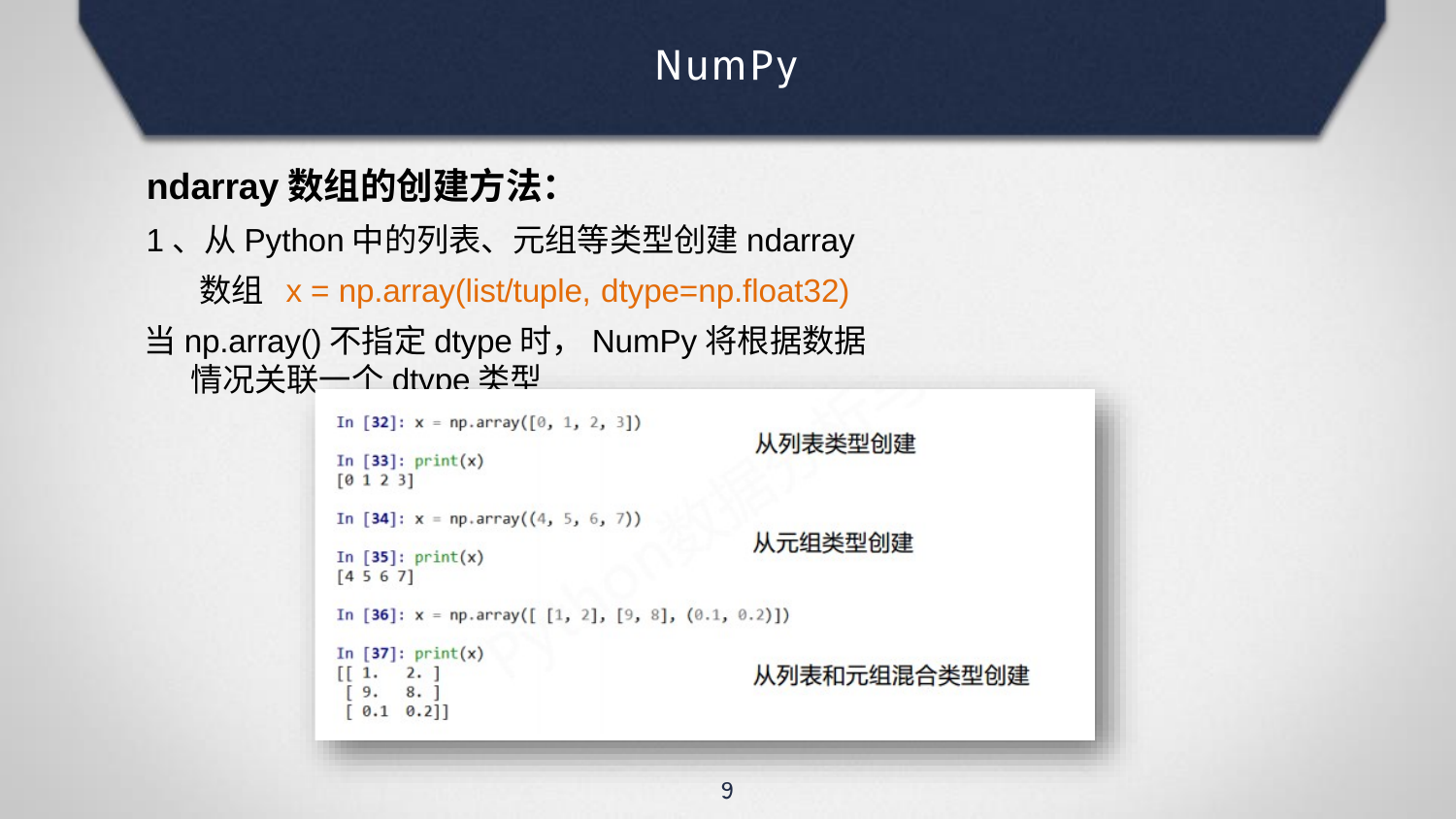

# NumPy
ndarray数组的创建方法：
1、从Python中的列表、元组等类型创建ndarray数组  x = np.array(list/tuple, dtype=np.float32)
当np.array()不指定dtype时，NumPy将根据数据情况关联一个dtype类型

9